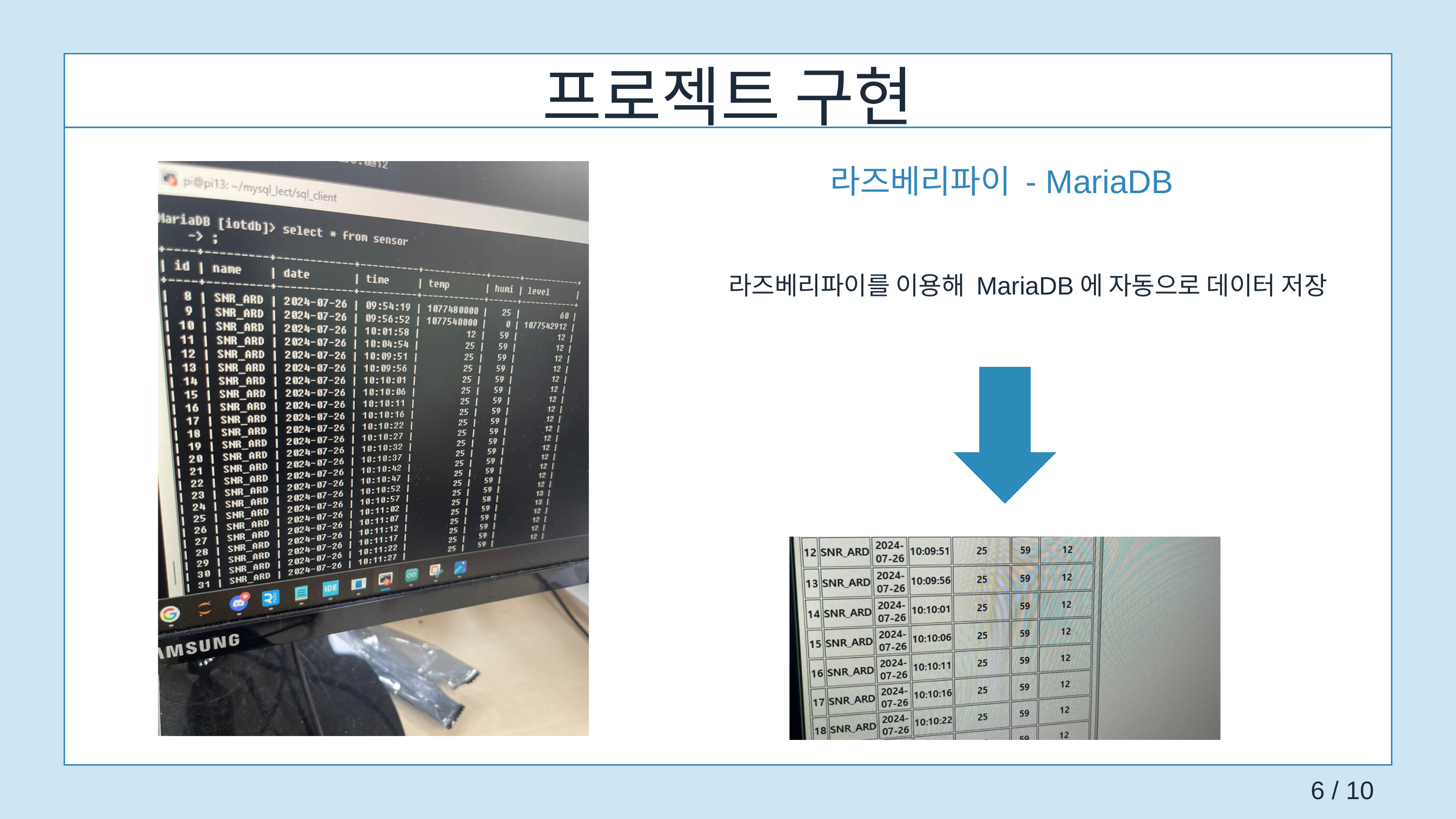

프로젝트 구현

라즈베리파이 - MariaDB

라즈베리파이를 이용해 MariaDB에 자동으로 데이터 저장

 6 / 10